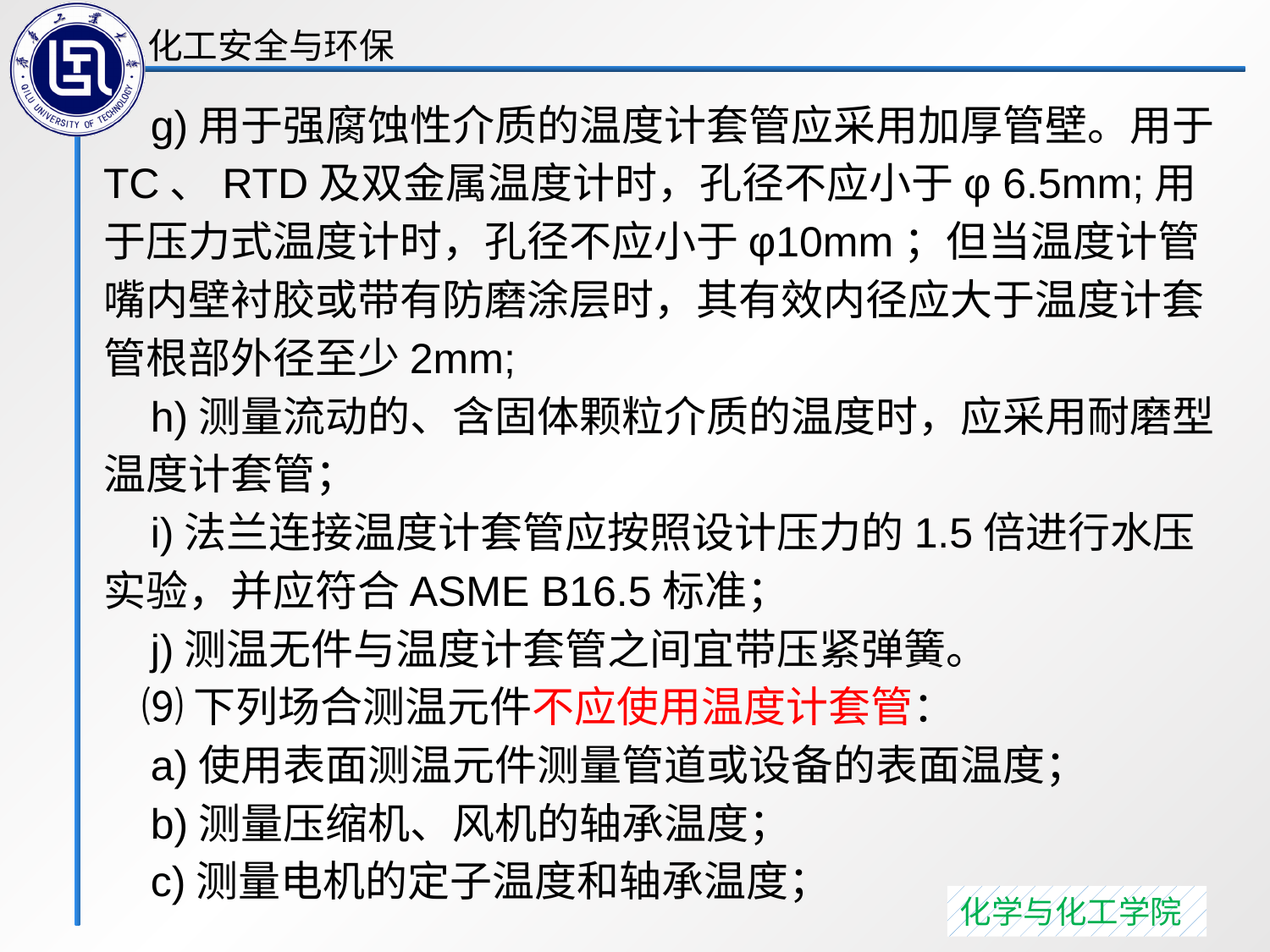

g)用于强腐蚀性介质的温度计套管应采用加厚管壁。用于TC、RTD及双金属温度计时，孔径不应小于φ 6.5mm;用于压力式温度计时，孔径不应小于φ10mm；但当温度计管嘴内壁衬胶或带有防磨涂层时，其有效内径应大于温度计套管根部外径至少2mm;
    h)测量流动的、含固体颗粒介质的温度时，应采用耐磨型温度计套管；
    i)法兰连接温度计套管应按照设计压力的1.5倍进行水压实验，并应符合ASME B16.5标准；
    j)测温无件与温度计套管之间宜带压紧弹簧。
    ⑼下列场合测温元件不应使用温度计套管：
    a)使用表面测温元件测量管道或设备的表面温度；
    b)测量压缩机、风机的轴承温度；
    c)测量电机的定子温度和轴承温度；